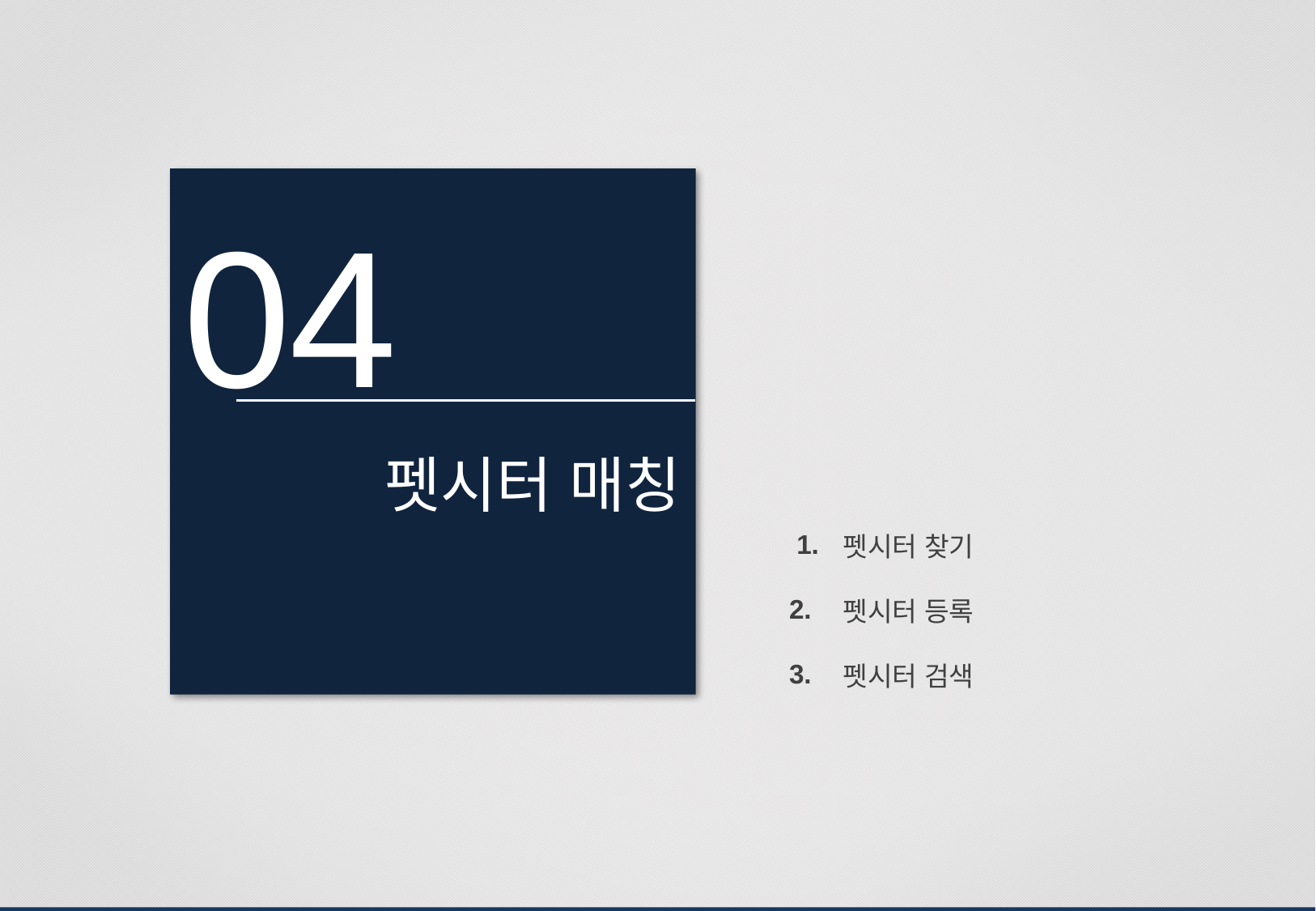

04
펫시터 매칭
| 1. | 펫시터 찾기 |
| --- | --- |
| 2. | 펫시터 등록 |
| 3. | 펫시터 검색 |
|  |  |